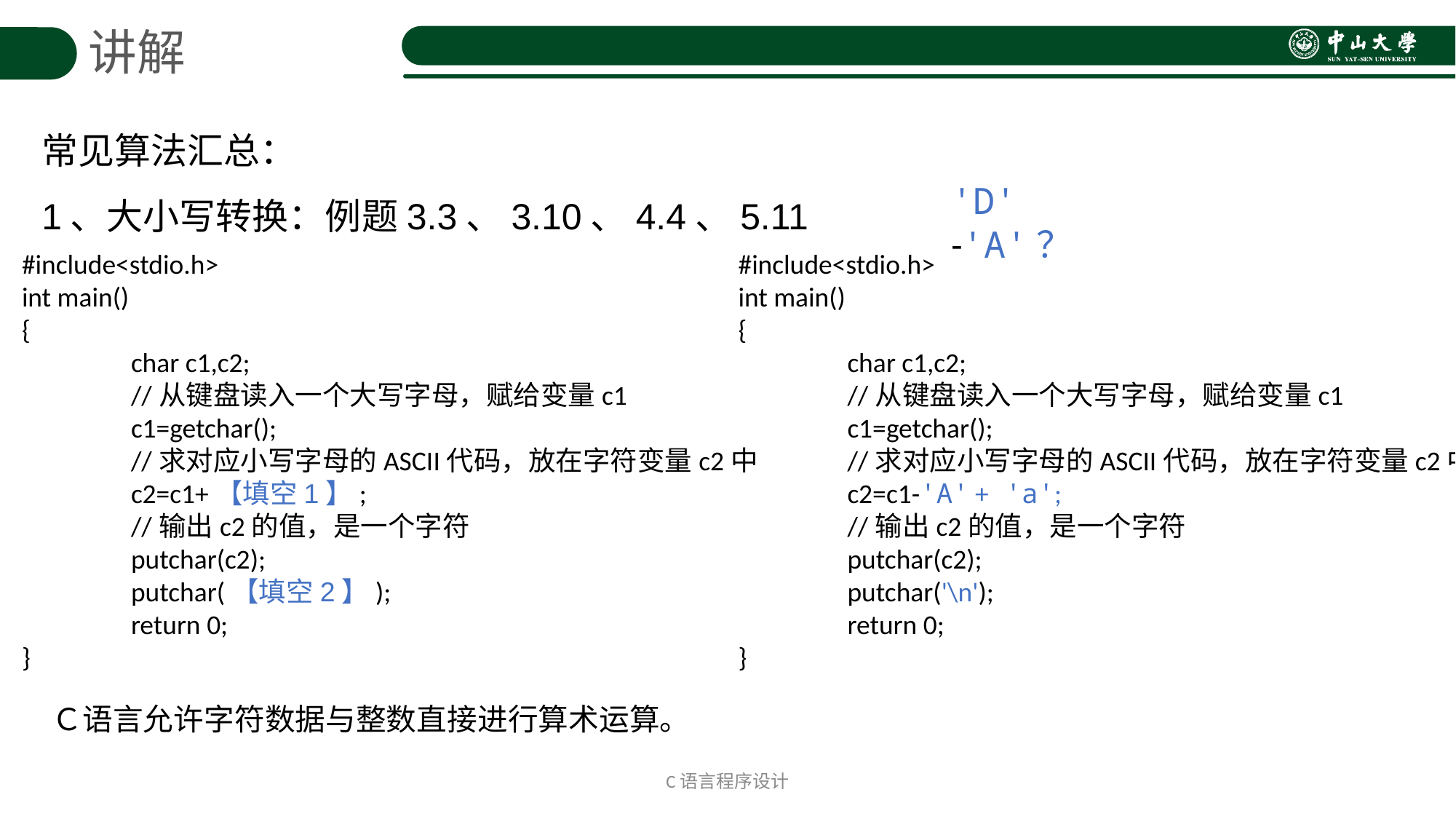

讲解
常见算法汇总：
1、大小写转换：例题3.3、3.10、4.4、5.11
'D' -'A'？
#include<stdio.h>
int main()
{
	char c1,c2;
	//从键盘读入一个大写字母，赋给变量c1
	c1=getchar();
	//求对应小写字母的ASCII代码，放在字符变量c2中
	c2=c1-'A' + 'a';
	//输出c2的值，是一个字符
	putchar(c2);
	putchar('\n');
	return 0;
}
#include<stdio.h>
int main()
{
	char c1,c2;
	//从键盘读入一个大写字母，赋给变量c1
	c1=getchar();
	//求对应小写字母的ASCII代码，放在字符变量c2中
	c2=c1+【填空1】;
	//输出c2的值，是一个字符
	putchar(c2);
	putchar(【填空2】);
	return 0;
}
Ｃ语言允许字符数据与整数直接进行算术运算。

C语言程序设计
4